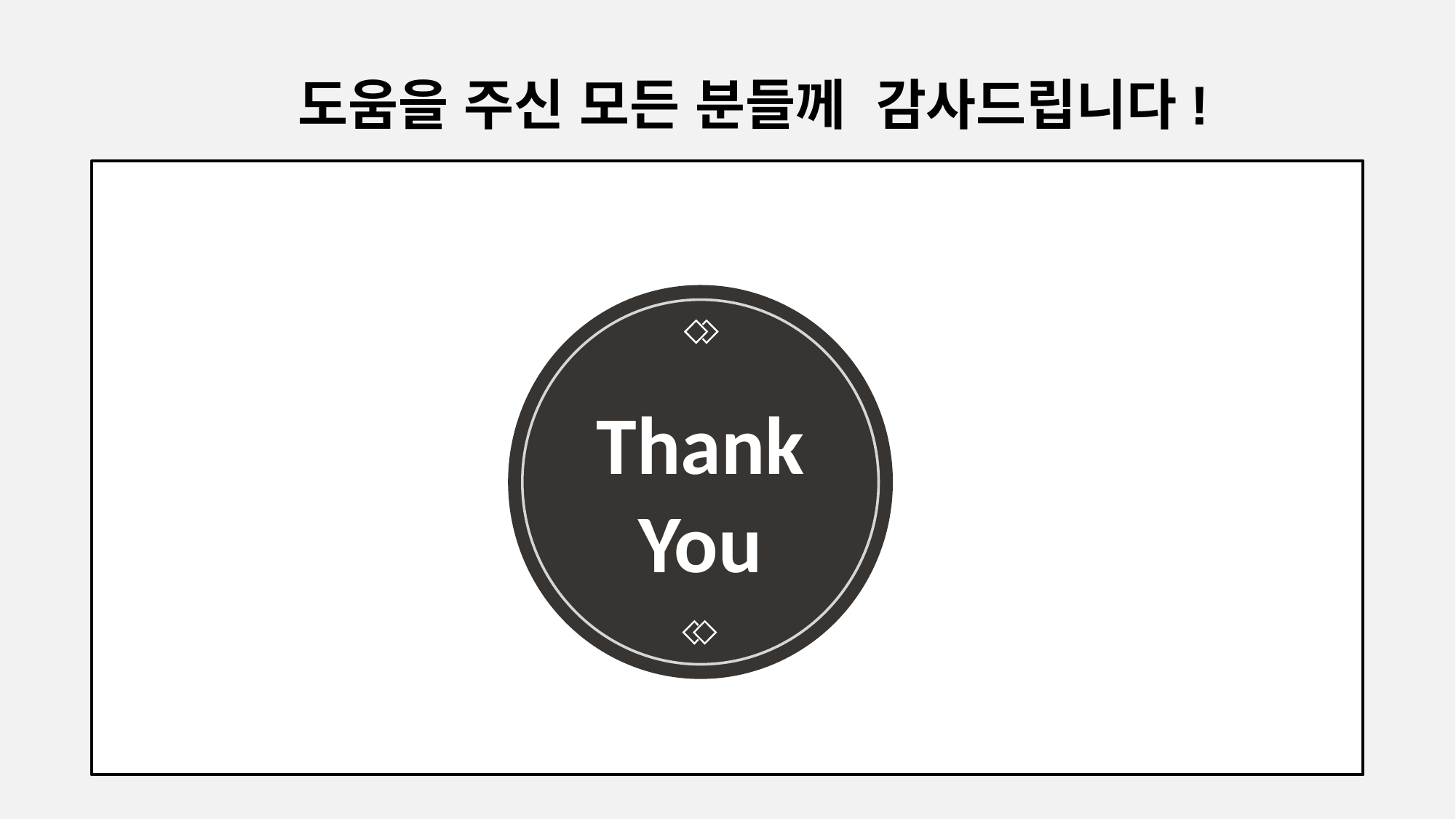

도움을 주신 모든 분들께  감사드립니다!

Thank You